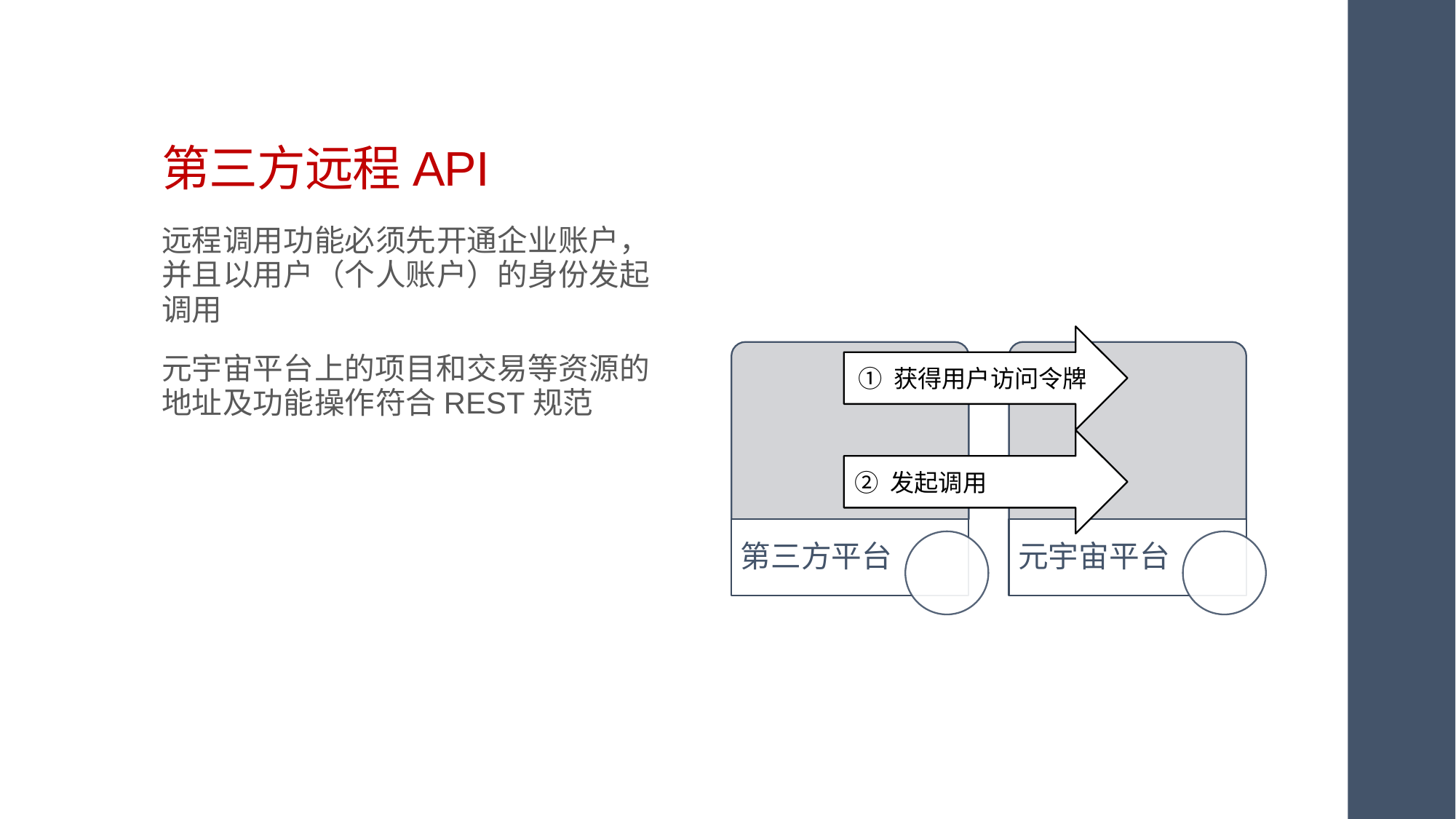

# 第三方远程API
远程调用功能必须先开通企业账户，并且以用户（个人账户）的身份发起调用
元宇宙平台上的项目和交易等资源的地址及功能操作符合REST规范
第三方平台
元宇宙平台
① 获得用户访问令牌
② 发起调用